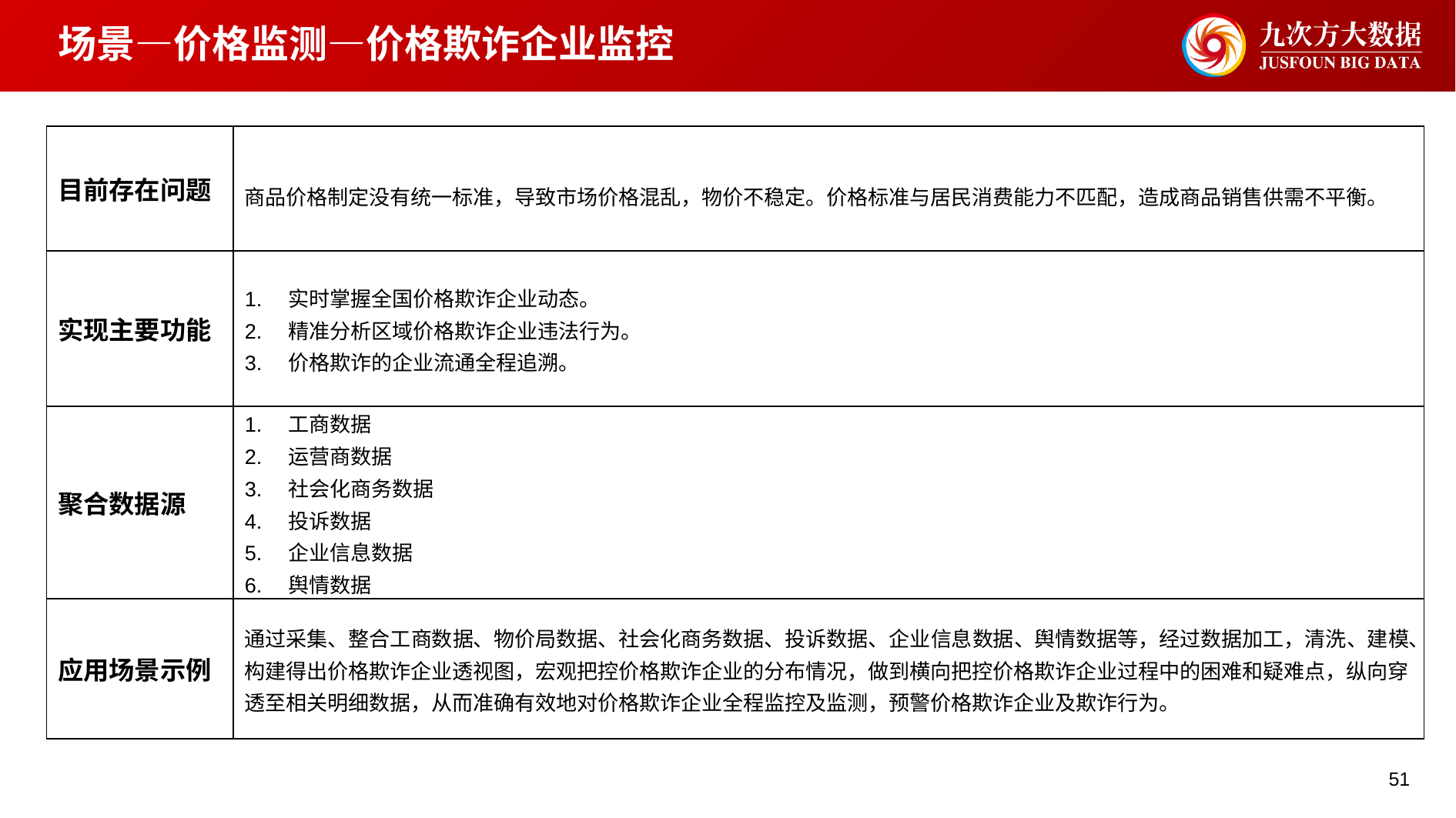

# 场景—价格监测—价格欺诈企业监控
| 目前存在问题 | 商品价格制定没有统一标准，导致市场价格混乱，物价不稳定。价格标准与居民消费能力不匹配，造成商品销售供需不平衡。 |
| --- | --- |
| 实现主要功能 | 实时掌握全国价格欺诈企业动态。 精准分析区域价格欺诈企业违法行为。 价格欺诈的企业流通全程追溯。 |
| 聚合数据源 | 工商数据 运营商数据 社会化商务数据 投诉数据 企业信息数据 舆情数据 |
| 应用场景示例 | 通过采集、整合工商数据、物价局数据、社会化商务数据、投诉数据、企业信息数据、舆情数据等，经过数据加工，清洗、建模、构建得出价格欺诈企业透视图，宏观把控价格欺诈企业的分布情况，做到横向把控价格欺诈企业过程中的困难和疑难点，纵向穿透至相关明细数据，从而准确有效地对价格欺诈企业全程监控及监测，预警价格欺诈企业及欺诈行为。 |
51